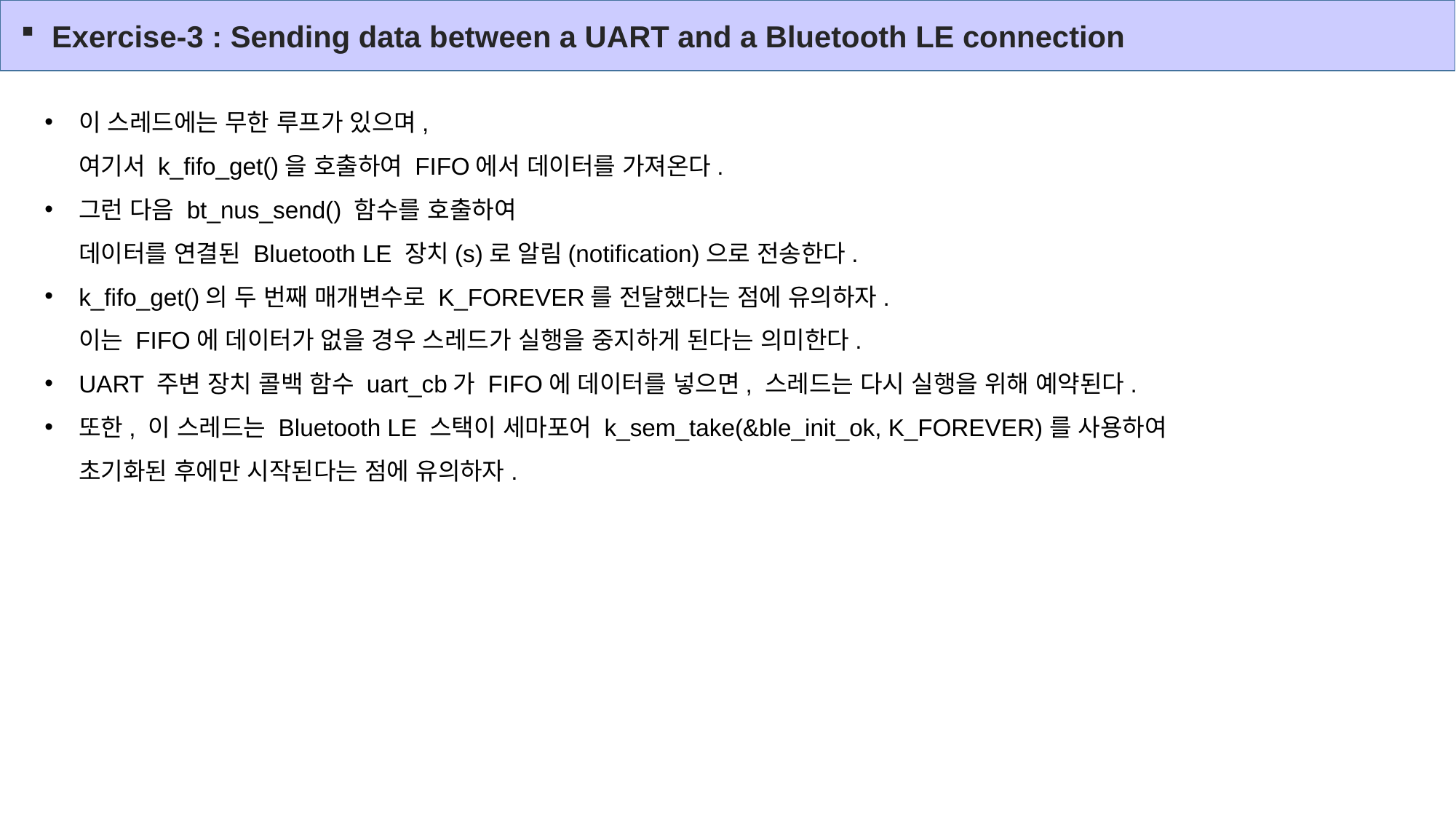

Exercise-3 : Sending data between a UART and a Bluetooth LE connection
이 스레드에는 무한 루프가 있으며,
여기서 k_fifo_get()을 호출하여 FIFO에서 데이터를 가져온다.
그런 다음 bt_nus_send() 함수를 호출하여
데이터를 연결된 Bluetooth LE 장치(s)로 알림(notification)으로 전송한다.
k_fifo_get()의 두 번째 매개변수로 K_FOREVER를 전달했다는 점에 유의하자.
이는 FIFO에 데이터가 없을 경우 스레드가 실행을 중지하게 된다는 의미한다.
UART 주변 장치 콜백 함수 uart_cb가 FIFO에 데이터를 넣으면, 스레드는 다시 실행을 위해 예약된다.
또한, 이 스레드는 Bluetooth LE 스택이 세마포어 k_sem_take(&ble_init_ok, K_FOREVER)를 사용하여
초기화된 후에만 시작된다는 점에 유의하자.